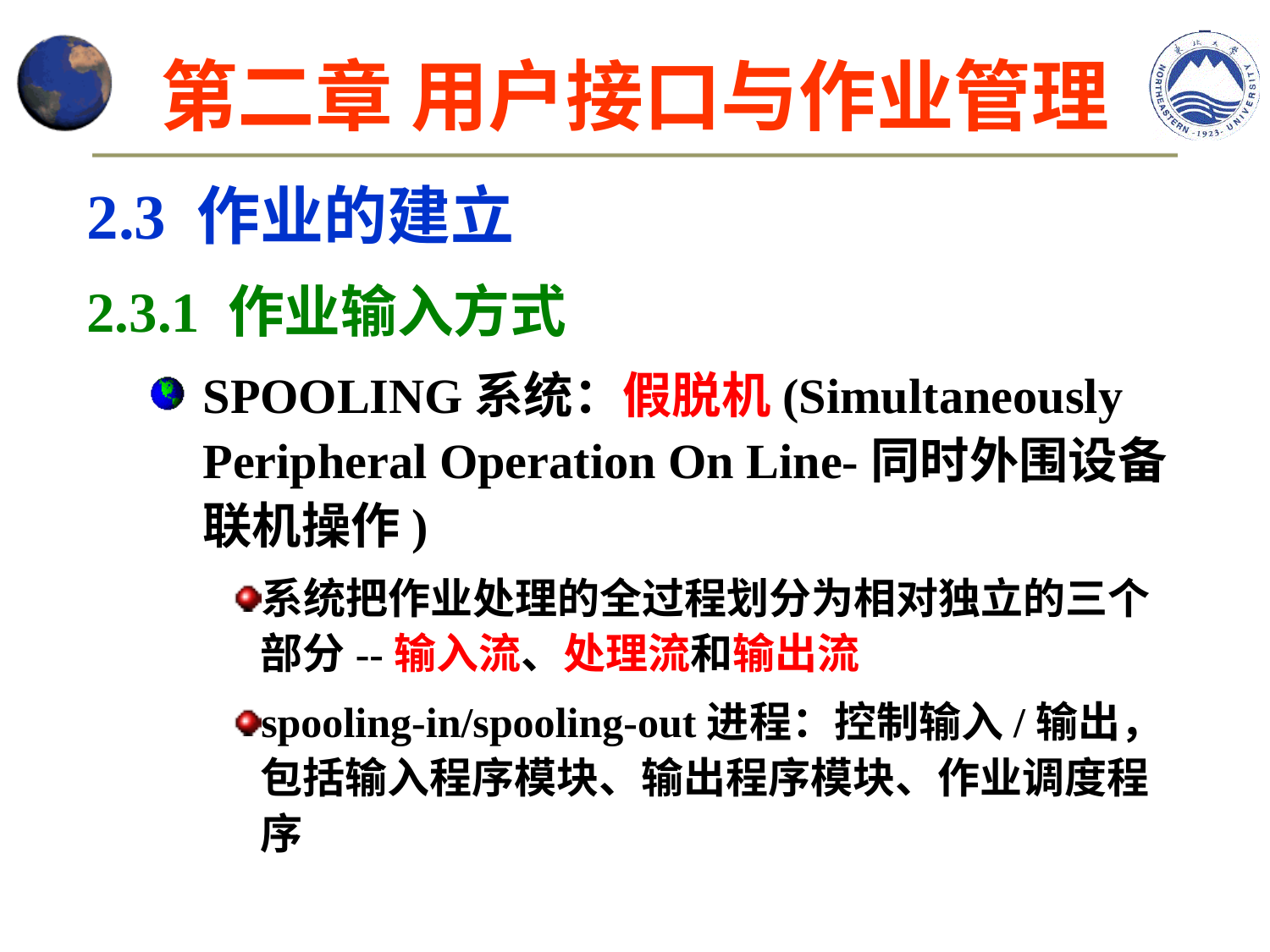

# 第二章 用户接口与作业管理
2.3 作业的建立
2.3.1 作业输入方式
SPOOLING系统：假脱机(Simultaneously Peripheral Operation On Line-同时外围设备联机操作)
系统把作业处理的全过程划分为相对独立的三个部分--输入流、处理流和输出流
spooling-in/spooling-out进程：控制输入/输出，包括输入程序模块、输出程序模块、作业调度程序